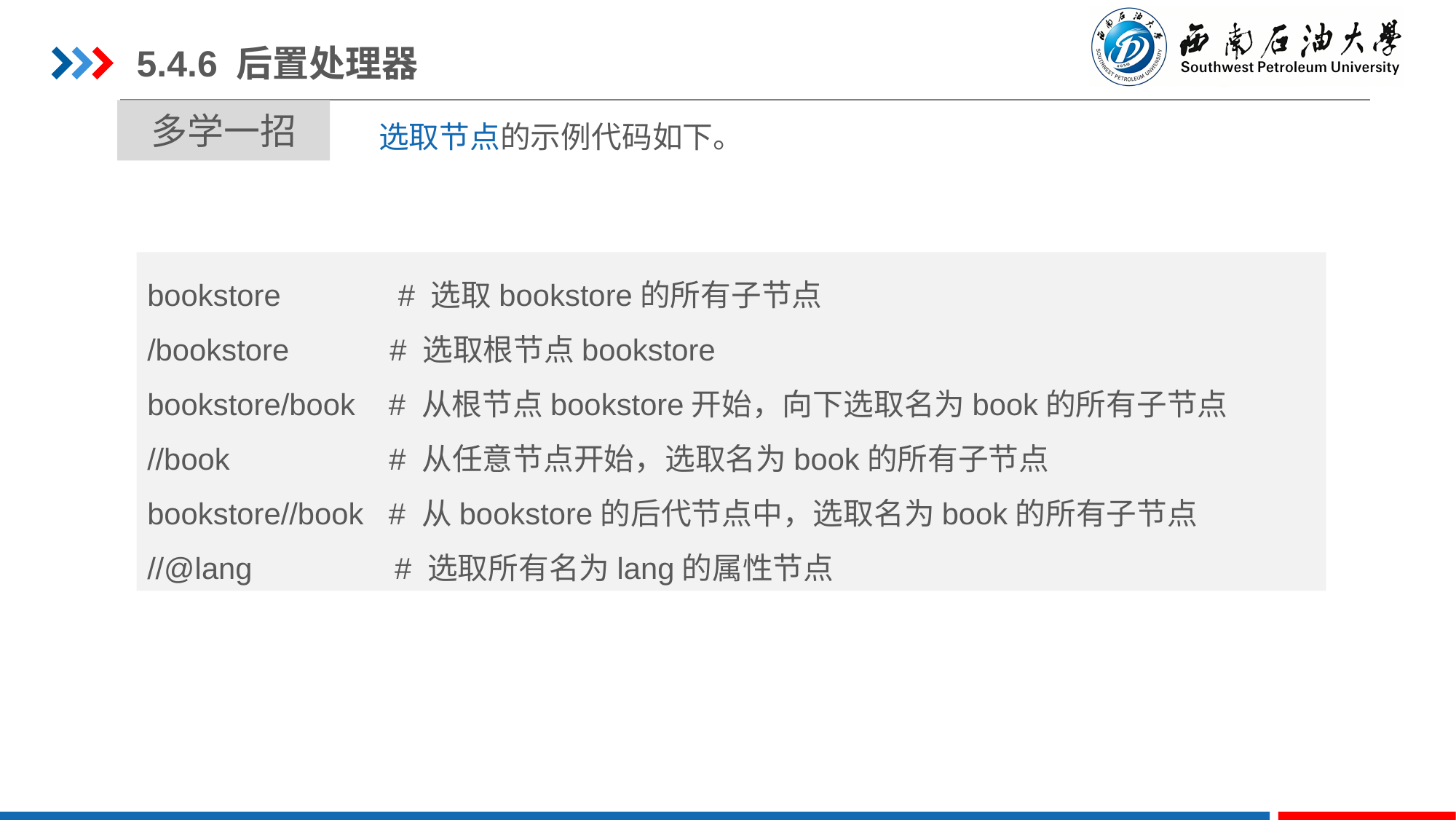

5.4.6 后置处理器
多学一招
选取节点的示例代码如下。
bookstore              # 选取bookstore的所有子节点
/bookstore            # 选取根节点bookstore
bookstore/book    # 从根节点bookstore开始，向下选取名为book的所有子节点
//book                   # 从任意节点开始，选取名为book的所有子节点
bookstore//book   # 从bookstore的后代节点中，选取名为book的所有子节点
//@lang                 # 选取所有名为lang的属性节点